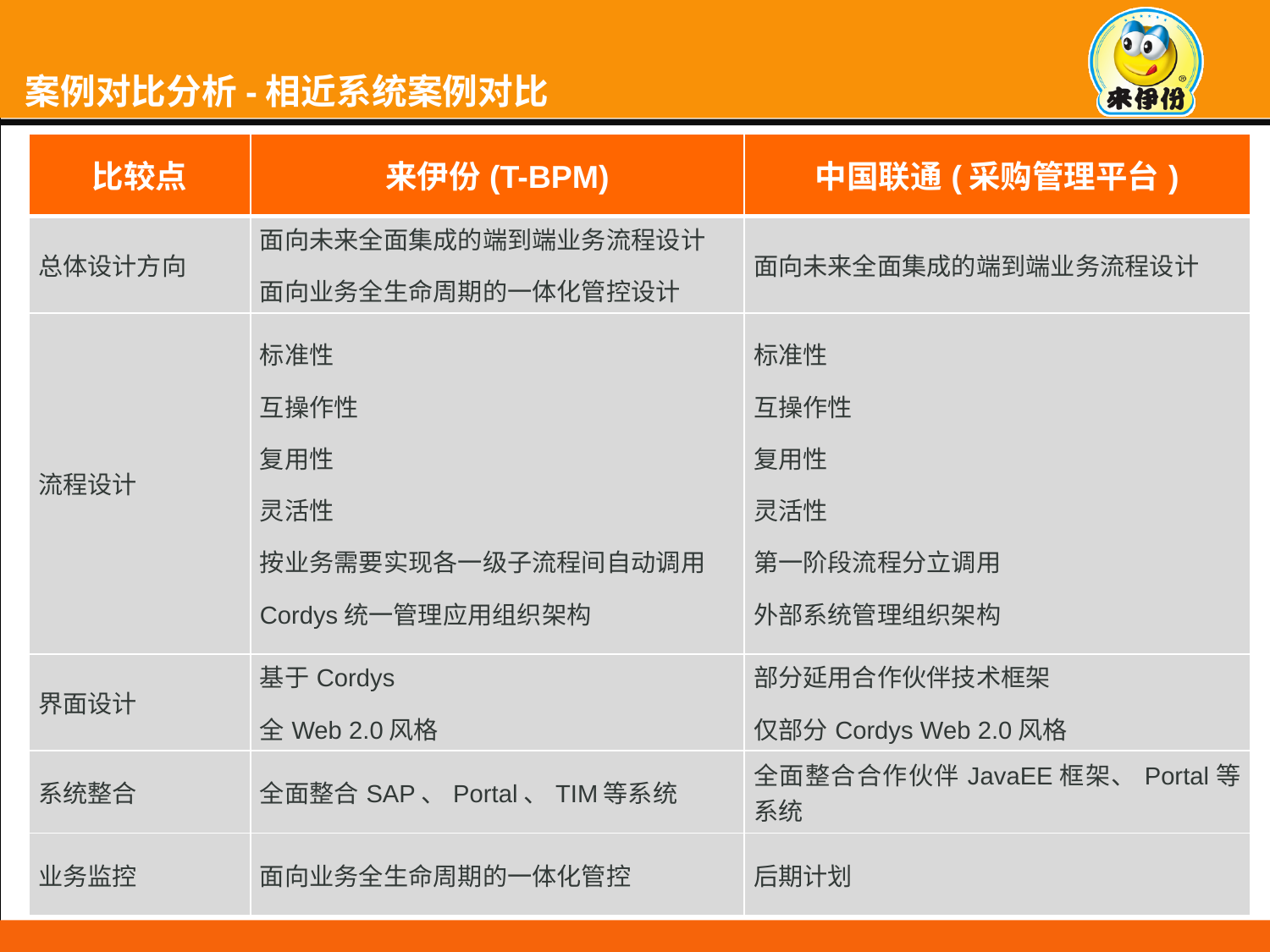

# 案例对比分析-相近系统案例对比
| 比较点 | 来伊份(T-BPM) | 中国联通(采购管理平台) |
| --- | --- | --- |
| 总体设计方向 | 面向未来全面集成的端到端业务流程设计 面向业务全生命周期的一体化管控设计 | 面向未来全面集成的端到端业务流程设计 |
| 流程设计 | 标准性 互操作性 复用性 灵活性 按业务需要实现各一级子流程间自动调用 Cordys统一管理应用组织架构 | 标准性 互操作性 复用性 灵活性 第一阶段流程分立调用 外部系统管理组织架构 |
| 界面设计 | 基于Cordys 全Web 2.0风格 | 部分延用合作伙伴技术框架 仅部分Cordys Web 2.0风格 |
| 系统整合 | 全面整合SAP、Portal、TIM等系统 | 全面整合合作伙伴JavaEE框架、Portal等系统 |
| 业务监控 | 面向业务全生命周期的一体化管控 | 后期计划 |